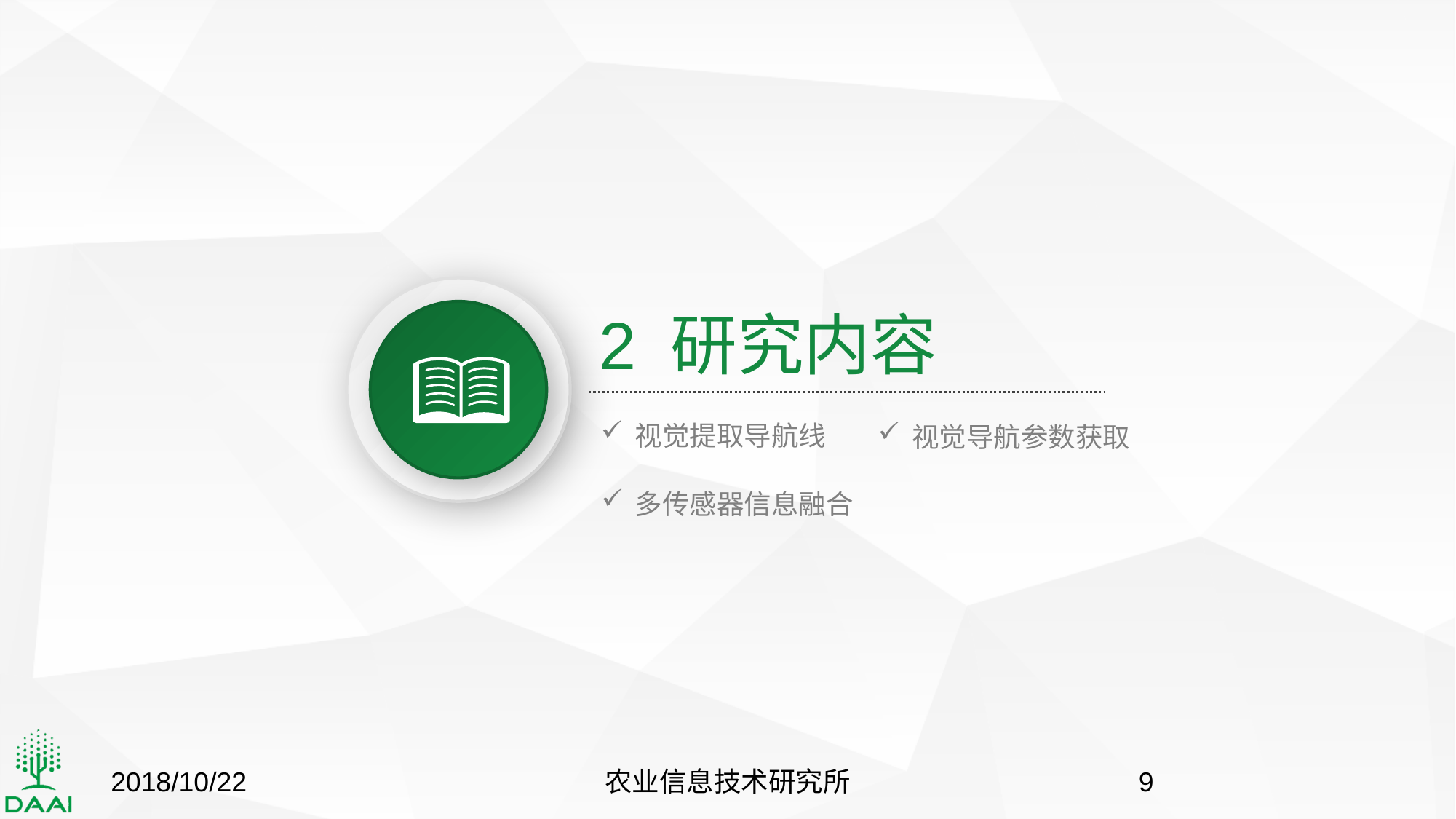

2 研究内容
视觉提取导航线
视觉导航参数获取
多传感器信息融合
2018/10/22
农业信息技术研究所
9